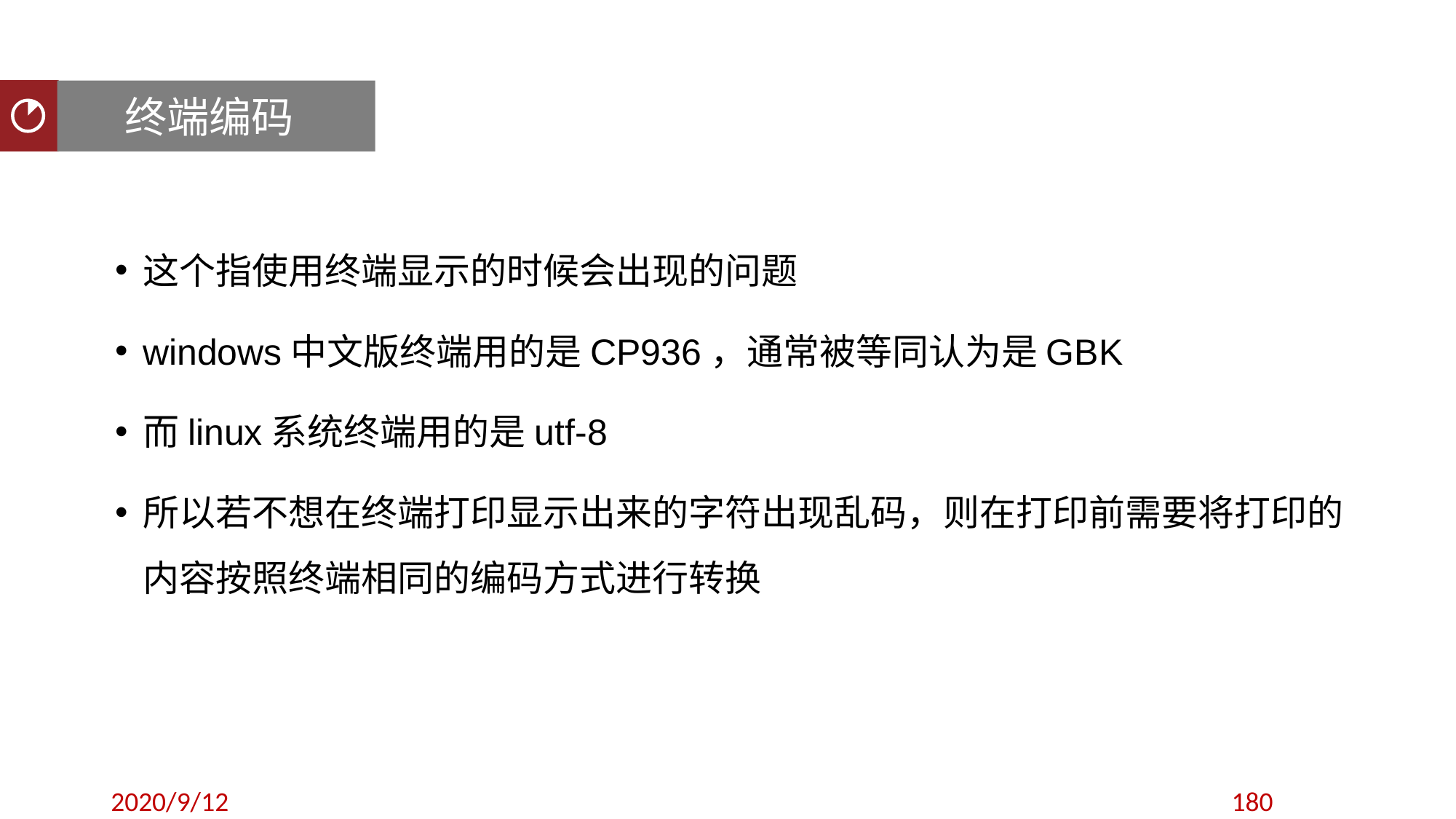

终端编码

聚类分析
这个指使用终端显示的时候会出现的问题
windows中文版终端用的是CP936，通常被等同认为是GBK
而linux系统终端用的是utf-8
所以若不想在终端打印显示出来的字符出现乱码，则在打印前需要将打印的内容按照终端相同的编码方式进行转换

2020/9/12
180